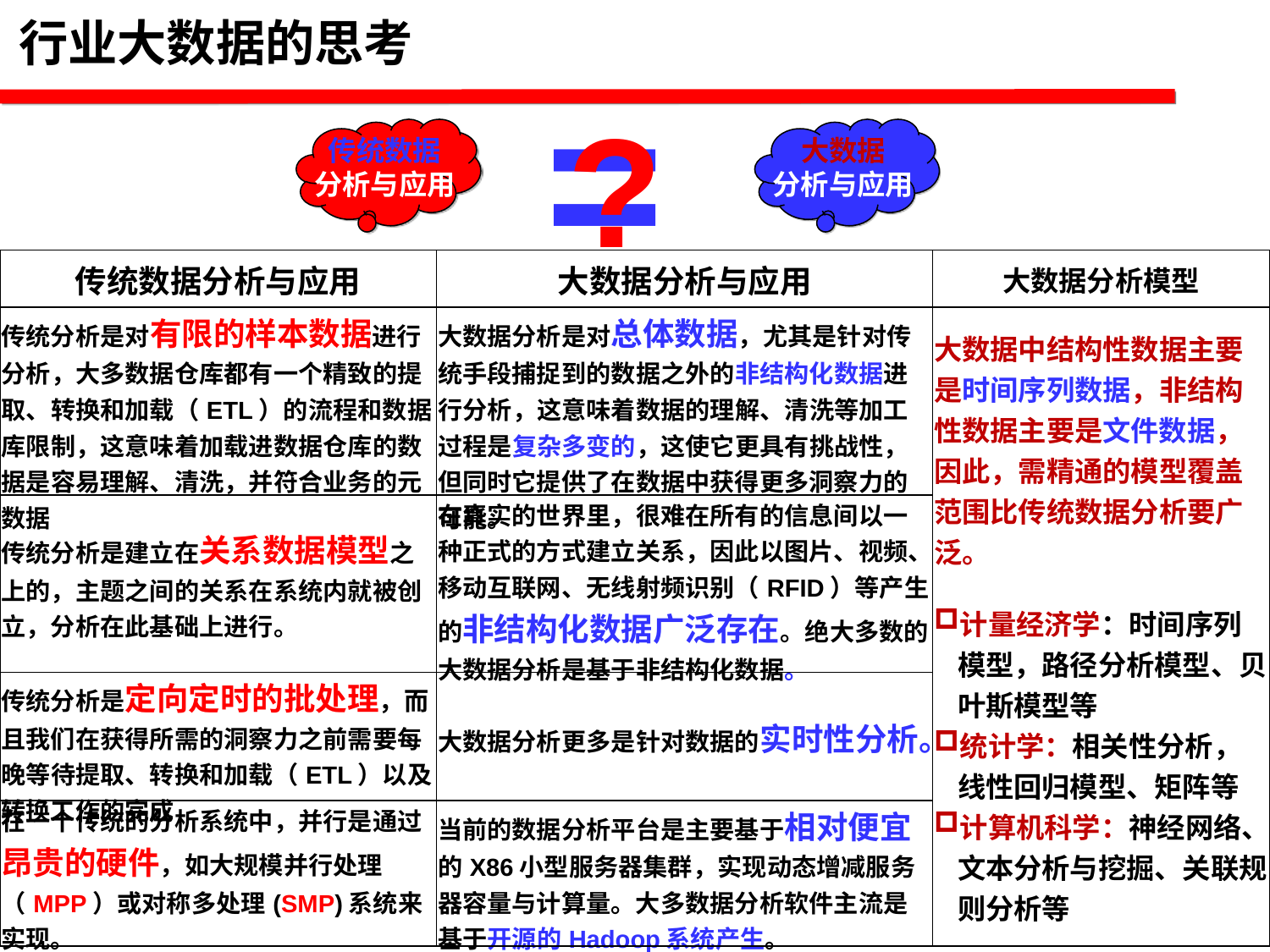

行业大数据的思考
=
?

传统数据
分析与应用
大数据
分析与应用
| 传统数据分析与应用 | 大数据分析与应用 | 大数据分析模型 |
| --- | --- | --- |
| 传统分析是对有限的样本数据进行分析，大多数据仓库都有一个精致的提取、转换和加载（ETL）的流程和数据库限制，这意味着加载进数据仓库的数据是容易理解、清洗，并符合业务的元数据 | 大数据分析是对总体数据，尤其是针对传统手段捕捉到的数据之外的非结构化数据进行分析，这意味着数据的理解、清洗等加工过程是复杂多变的，这使它更具有挑战性，但同时它提供了在数据中获得更多洞察力的可能。 | 大数据中结构性数据主要是时间序列数据，非结构性数据主要是文件数据，因此，需精通的模型覆盖范围比传统数据分析要广泛。 计量经济学：时间序列模型，路径分析模型、贝叶斯模型等 统计学：相关性分析，线性回归模型、矩阵等 计算机科学：神经网络、文本分析与挖掘、关联规则分析等 |
| 传统分析是建立在关系数据模型之上的，主题之间的关系在系统内就被创立，分析在此基础上进行。 | 在真实的世界里，很难在所有的信息间以一种正式的方式建立关系，因此以图片、视频、移动互联网、无线射频识别（RFID）等产生的非结构化数据广泛存在。绝大多数的大数据分析是基于非结构化数据。 |  |
| 传统分析是定向定时的批处理，而且我们在获得所需的洞察力之前需要每晚等待提取、转换和加载（ETL）以及转换工作的完成 | 大数据分析更多是针对数据的实时性分析。 |  |
| 在一个传统的分析系统中，并行是通过昂贵的硬件，如大规模并行处理（MPP）或对称多处理(SMP)系统来实现。 | 当前的数据分析平台是主要基于相对便宜的X86小型服务器集群，实现动态增减服务器容量与计算量。大多数据分析软件主流是基于开源的Hadoop系统产生。 |  |